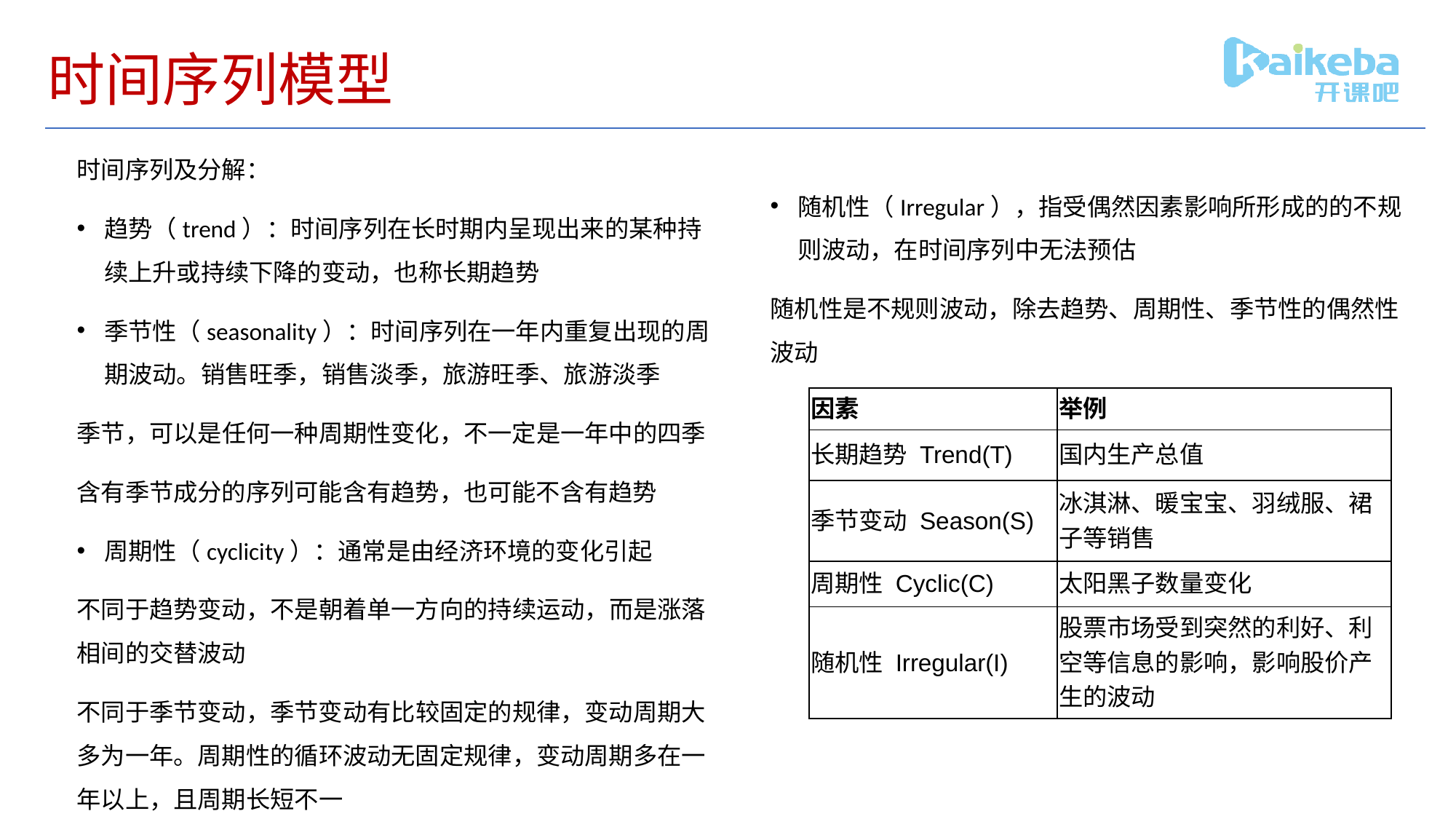

# 时间序列模型
时间序列及分解：
趋势（trend）：时间序列在长时期内呈现出来的某种持续上升或持续下降的变动，也称长期趋势
季节性（seasonality）：时间序列在一年内重复出现的周期波动。销售旺季，销售淡季，旅游旺季、旅游淡季
季节，可以是任何一种周期性变化，不一定是一年中的四季
含有季节成分的序列可能含有趋势，也可能不含有趋势
周期性（cyclicity）：通常是由经济环境的变化引起
不同于趋势变动，不是朝着单一方向的持续运动，而是涨落相间的交替波动
不同于季节变动，季节变动有比较固定的规律，变动周期大多为一年。周期性的循环波动无固定规律，变动周期多在一年以上，且周期长短不一
随机性（Irregular），指受偶然因素影响所形成的的不规则波动，在时间序列中无法预估
随机性是不规则波动，除去趋势、周期性、季节性的偶然性波动

| 因素 | 举例 |
| --- | --- |
| 长期趋势 Trend(T) | 国内生产总值 |
| 季节变动 Season(S) | 冰淇淋、暖宝宝、羽绒服、裙子等销售 |
| 周期性 Cyclic(C) | 太阳黑子数量变化 |
| 随机性 Irregular(I) | 股票市场受到突然的利好、利空等信息的影响，影响股价产生的波动 |